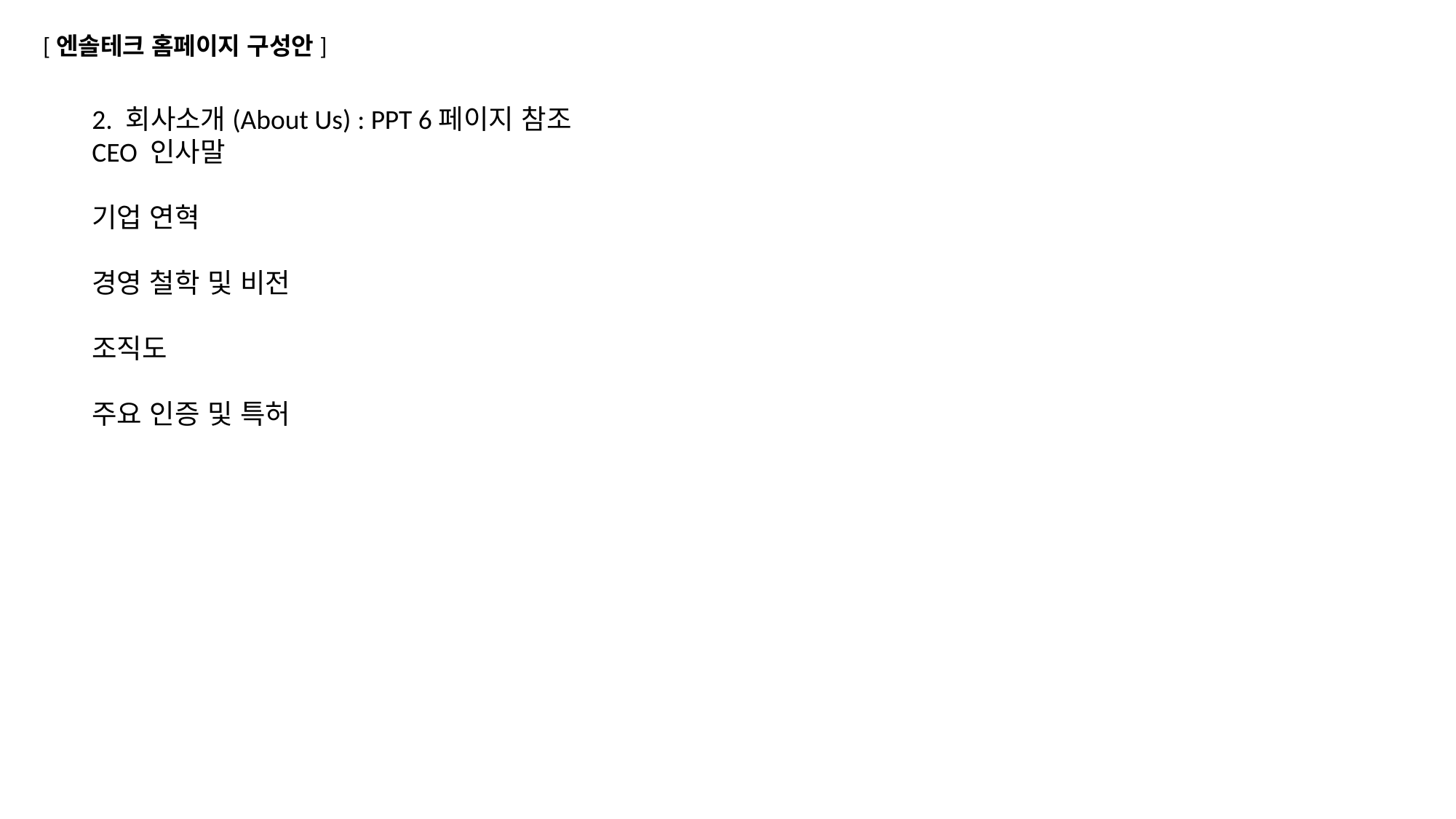

# [엔솔테크 홈페이지 구성안]
2. 회사소개(About Us) : PPT 6페이지 참조
CEO 인사말

기업 연혁

경영 철학 및 비전

조직도

주요 인증 및 특허